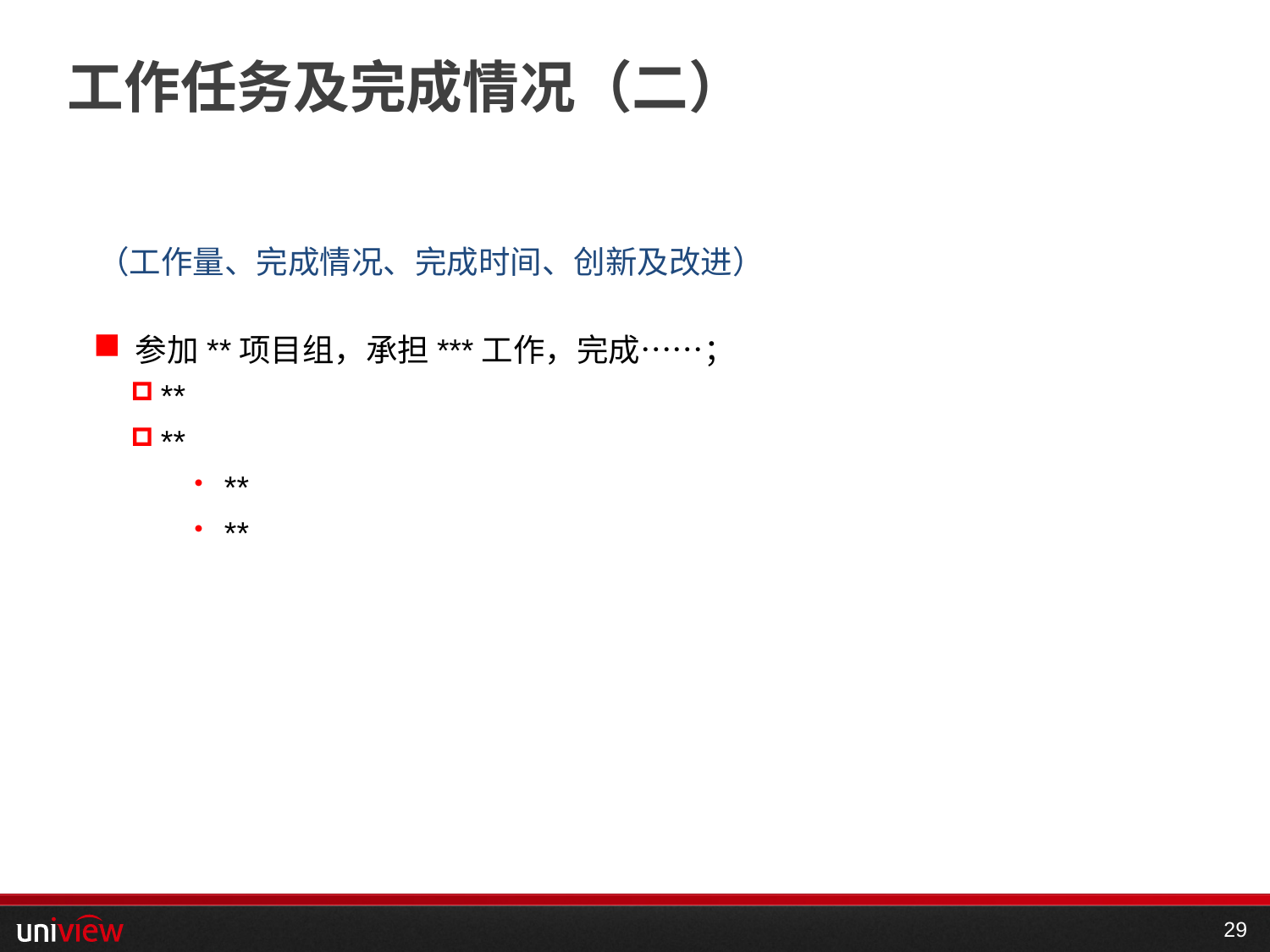

# 工作任务及完成情况（二）
（工作量、完成情况、完成时间、创新及改进）
参加**项目组，承担***工作，完成……；
**
**
**
**